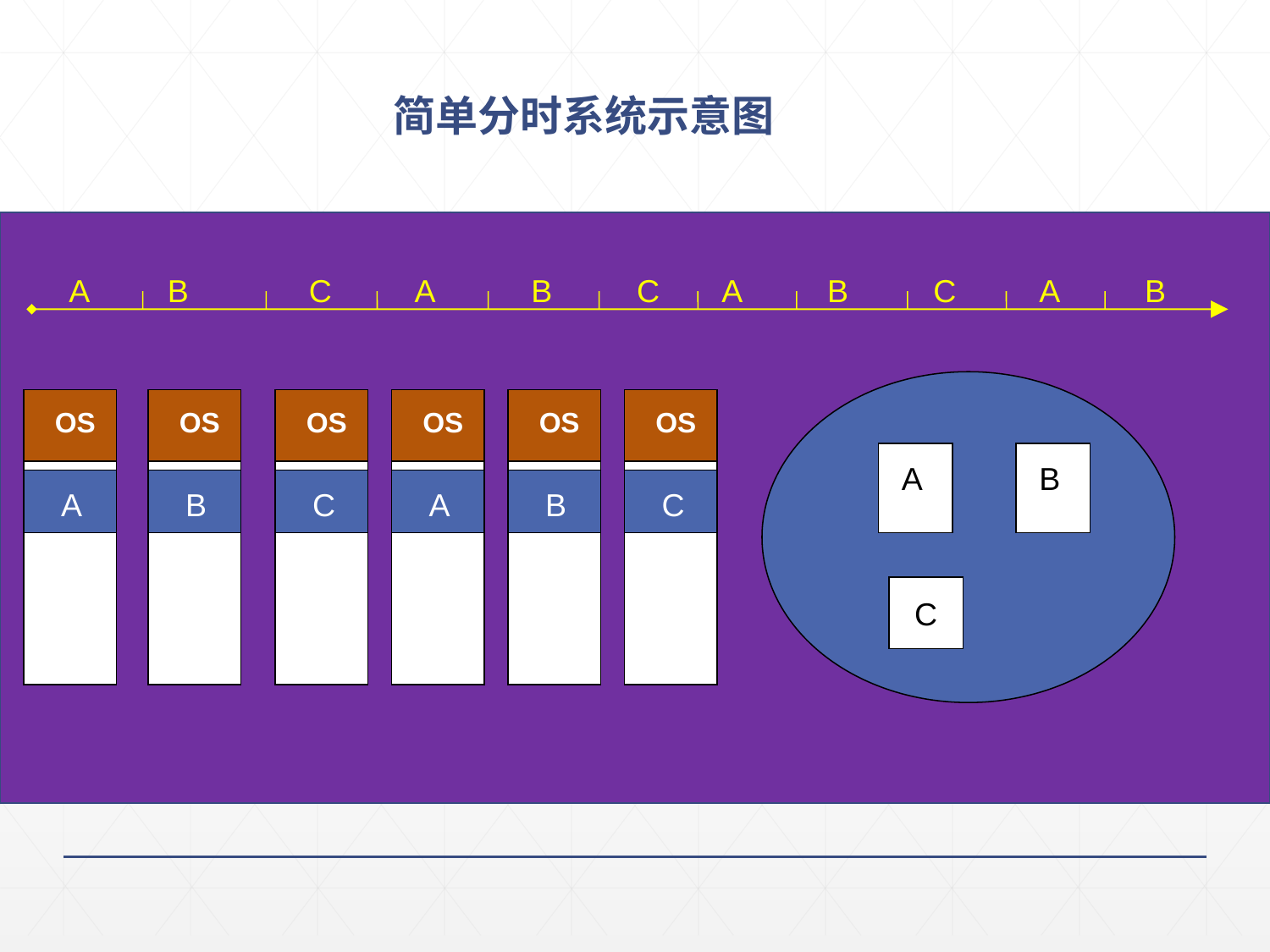

# 简单分时系统示意图

A
B

C
A
B
C
A
B
C
A
B

OS

A

OS
OS
OS
OS
OS

B
C
A
B
C

A
B
C